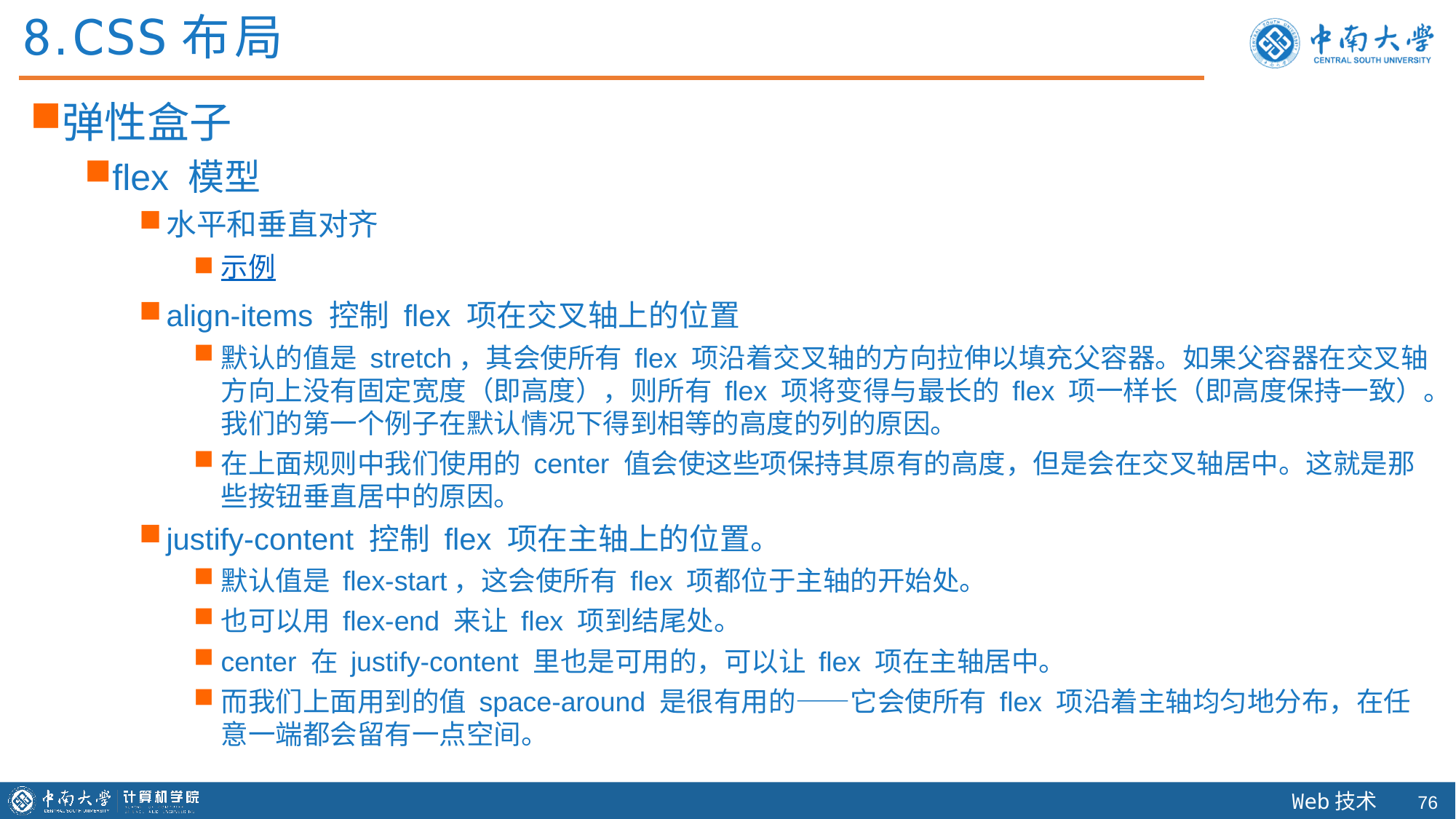

8.CSS布局

弹性盒子
flex 模型
水平和垂直对齐
示例
align-items 控制 flex 项在交叉轴上的位置
默认的值是 stretch，其会使所有 flex 项沿着交叉轴的方向拉伸以填充父容器。如果父容器在交叉轴方向上没有固定宽度（即高度），则所有 flex 项将变得与最长的 flex 项一样长（即高度保持一致）。我们的第一个例子在默认情况下得到相等的高度的列的原因。
在上面规则中我们使用的 center 值会使这些项保持其原有的高度，但是会在交叉轴居中。这就是那些按钮垂直居中的原因。
justify-content 控制 flex 项在主轴上的位置。
默认值是 flex-start，这会使所有 flex 项都位于主轴的开始处。
也可以用 flex-end 来让 flex 项到结尾处。
center 在 justify-content 里也是可用的，可以让 flex 项在主轴居中。
而我们上面用到的值 space-around 是很有用的——它会使所有 flex 项沿着主轴均匀地分布，在任意一端都会留有一点空间。
76